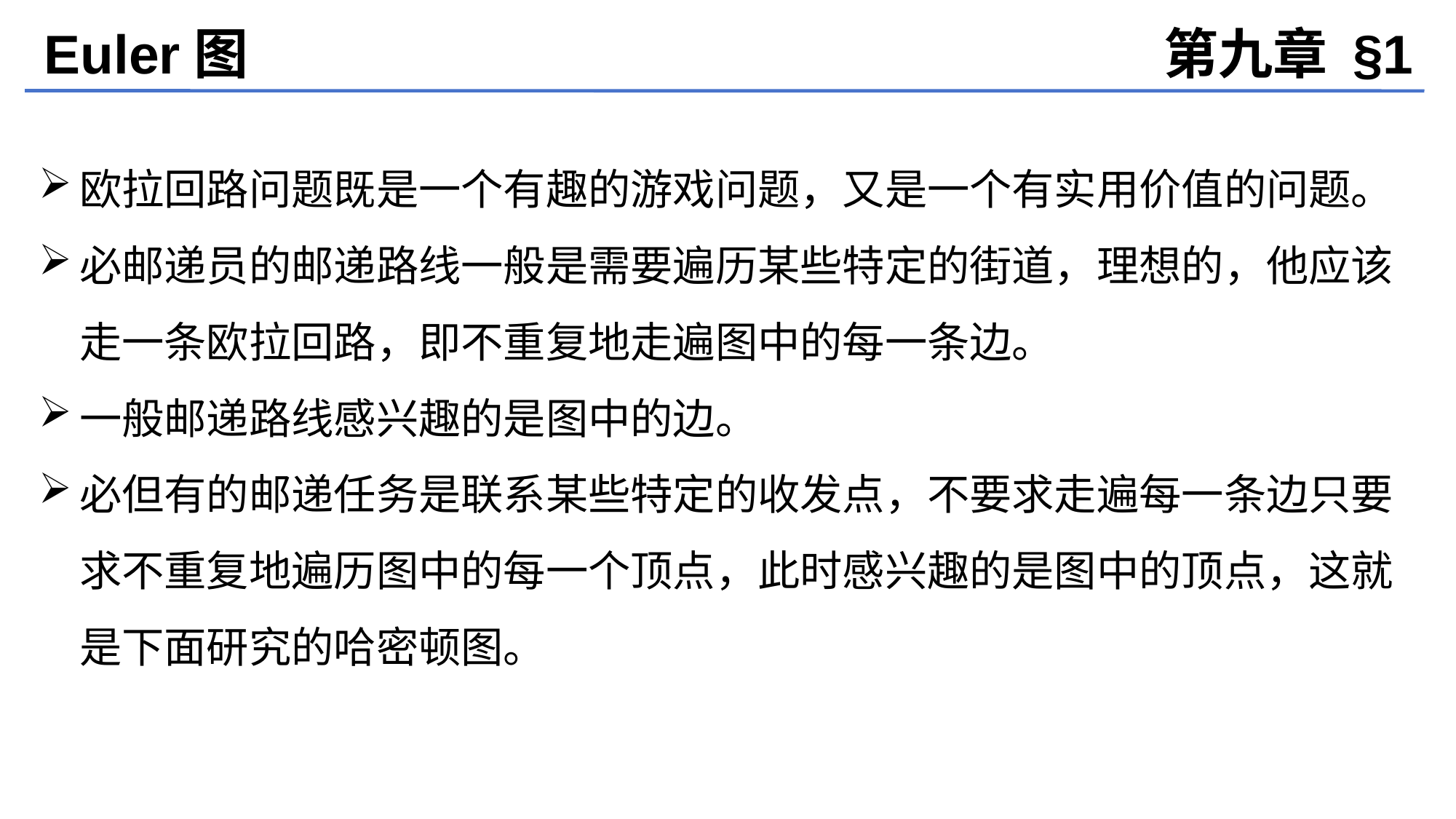

Euler图
第九章 §1
欧拉回路问题既是一个有趣的游戏问题，又是一个有实用价值的问题。
必邮递员的邮递路线一般是需要遍历某些特定的街道，理想的，他应该走一条欧拉回路，即不重复地走遍图中的每一条边。
一般邮递路线感兴趣的是图中的边。
必但有的邮递任务是联系某些特定的收发点，不要求走遍每一条边只要求不重复地遍历图中的每一个顶点，此时感兴趣的是图中的顶点，这就是下面研究的哈密顿图。